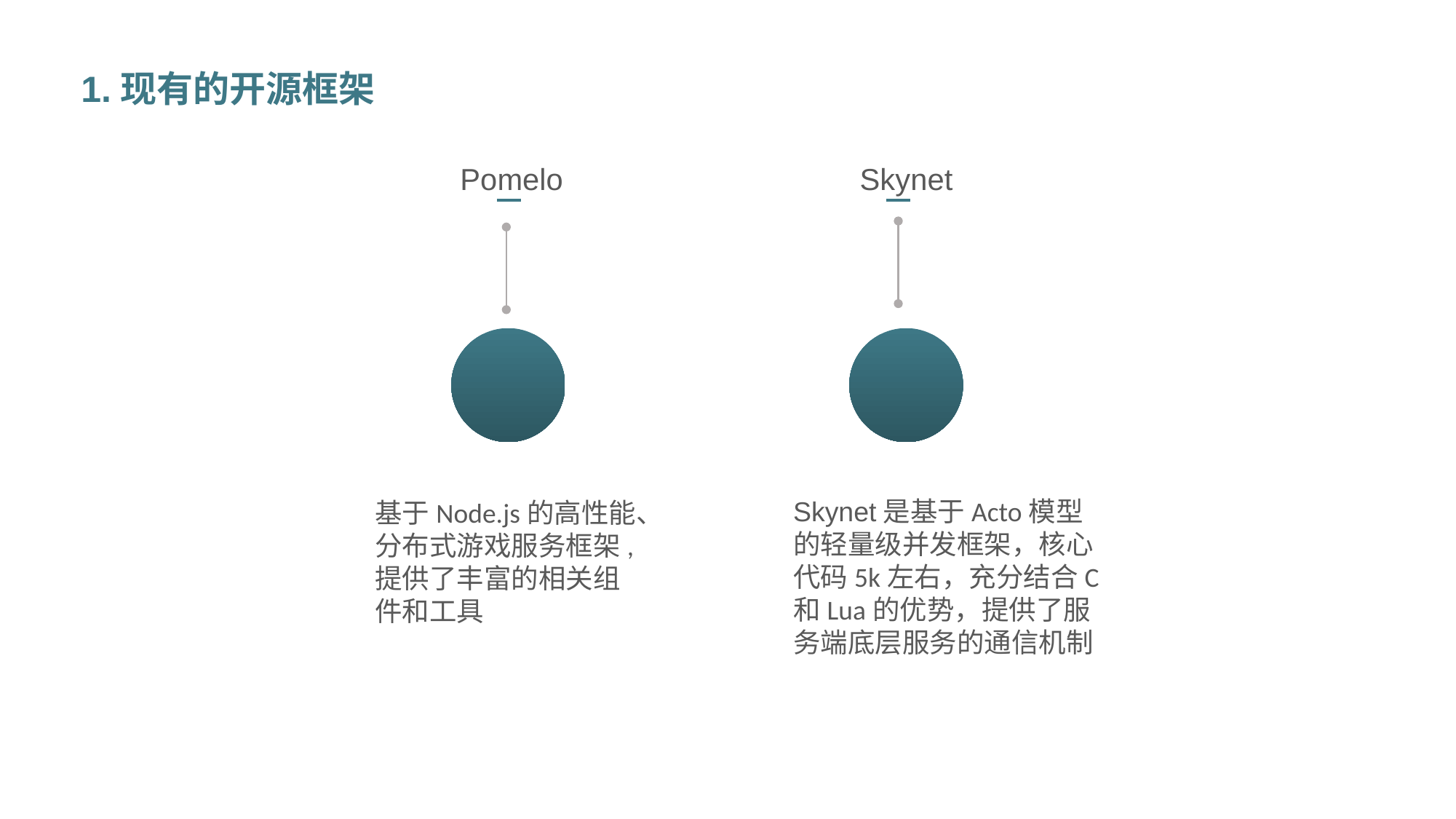

1.现有的开源框架
Pomelo
Skynet

Skynet是基于Acto模型的轻量级并发框架，核心代码5k左右，充分结合C和Lua的优势，提供了服务端底层服务的通信机制
基于Node.js的高性能、分布式游戏服务框架,提供了丰富的相关组件和工具